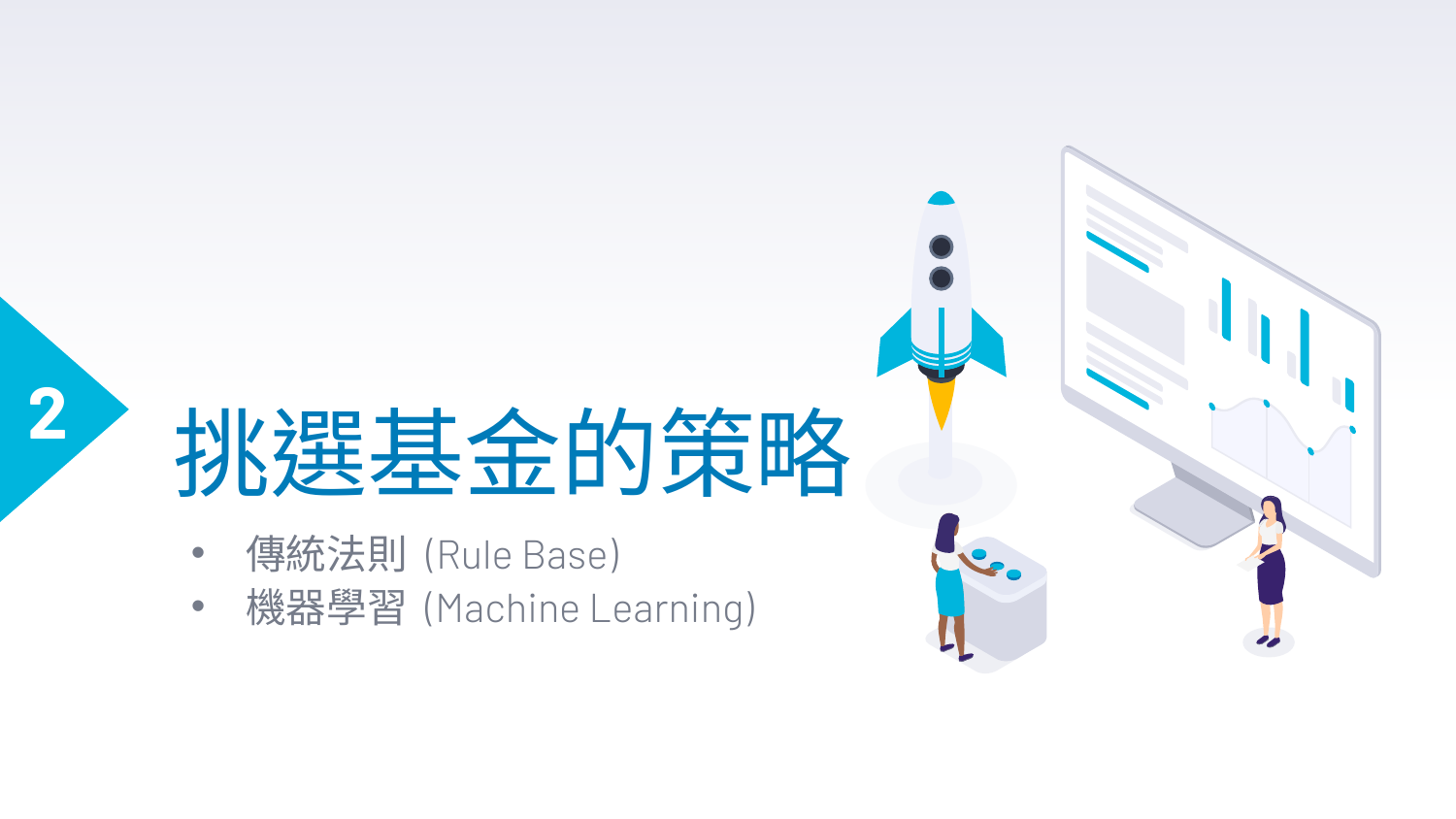

2
# 挑選基金的策略
傳統法則 (Rule Base)
機器學習 (Machine Learning)